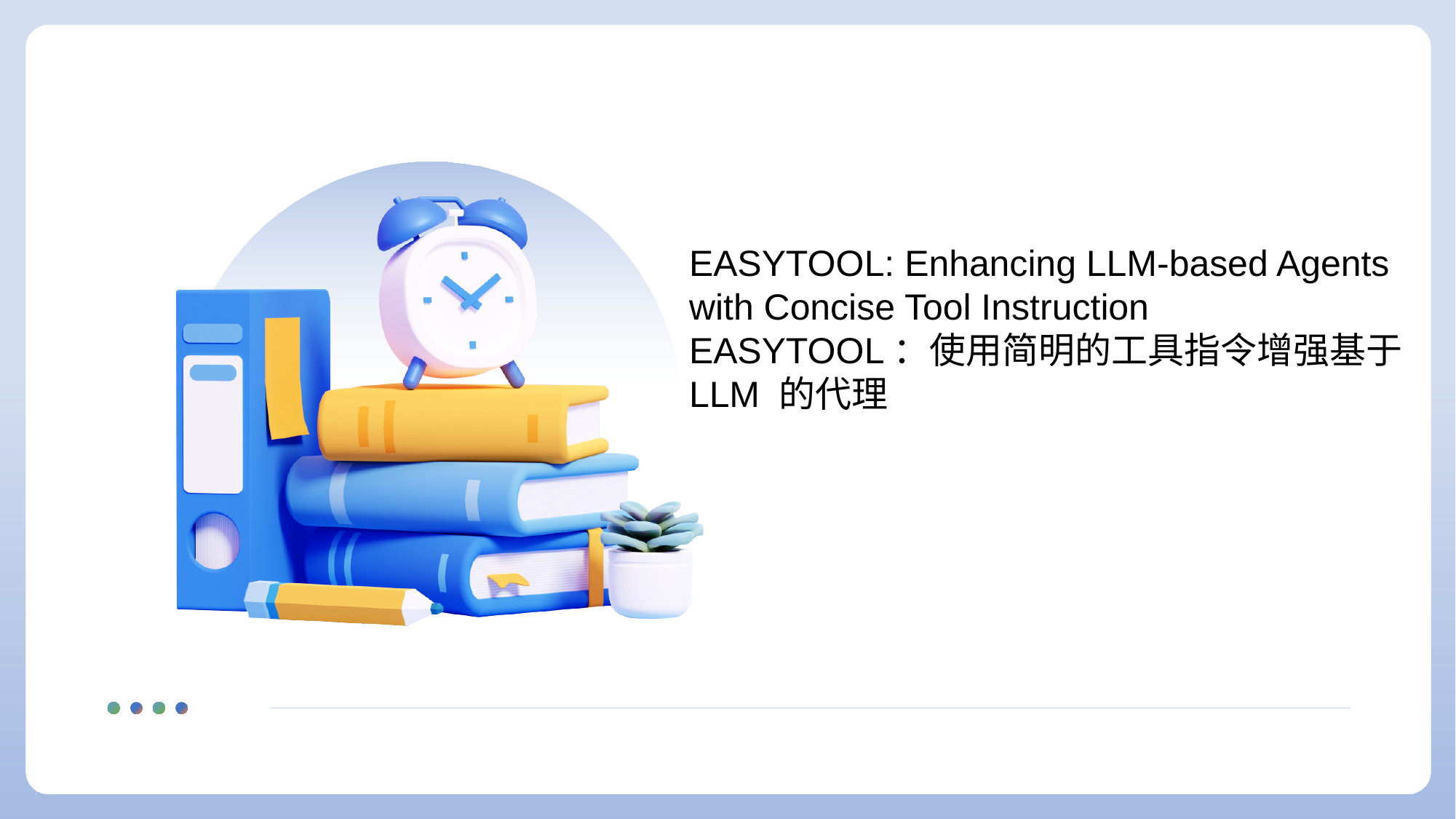

EASYTOOL: Enhancing LLM-based Agents with Concise Tool Instruction
EASYTOOL：使用简明的工具指令增强基于 LLM 的代理